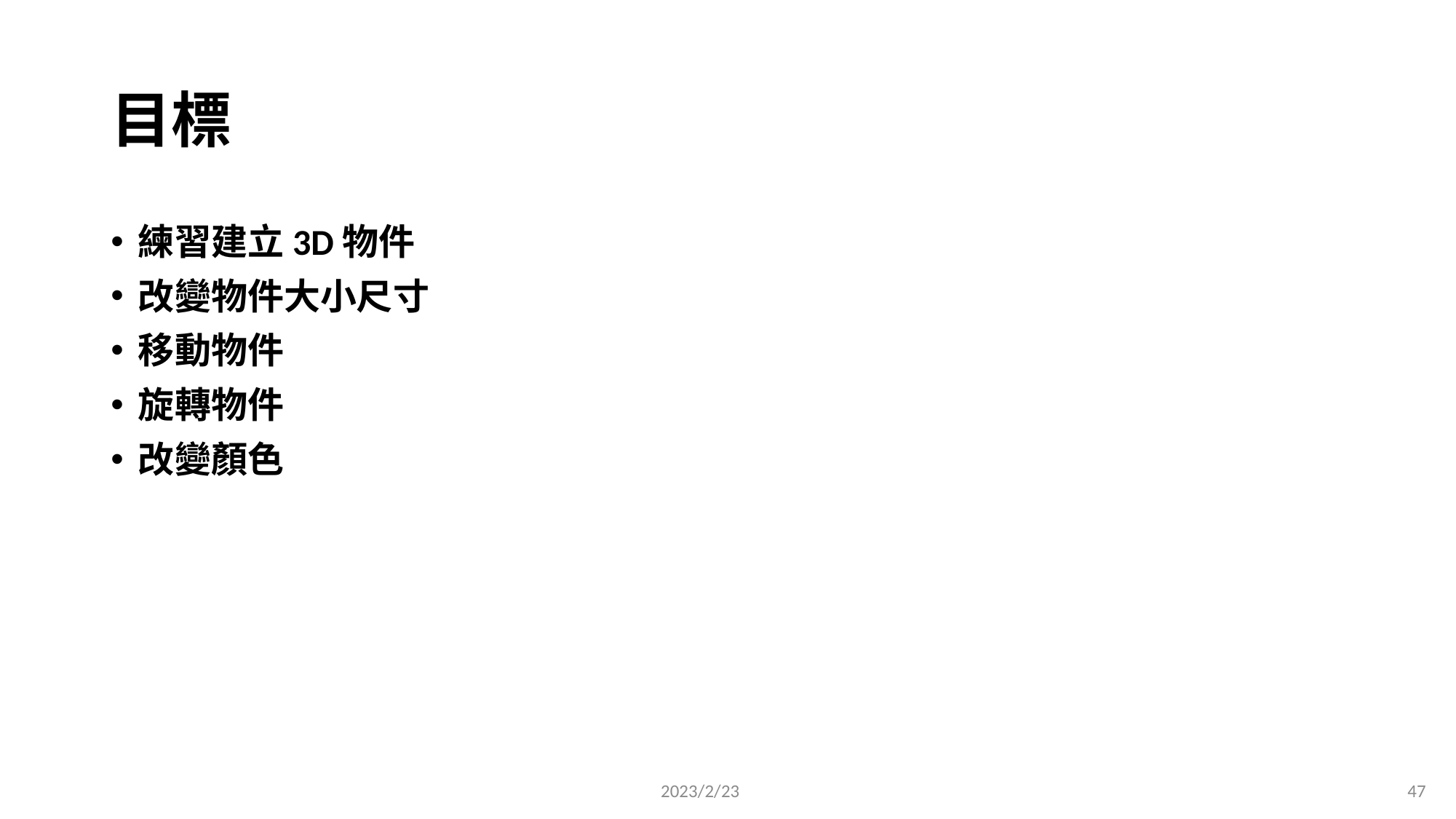

# 目標
練習建立3D物件
改變物件大小尺寸
移動物件
旋轉物件
改變顏色

2023/2/23
47